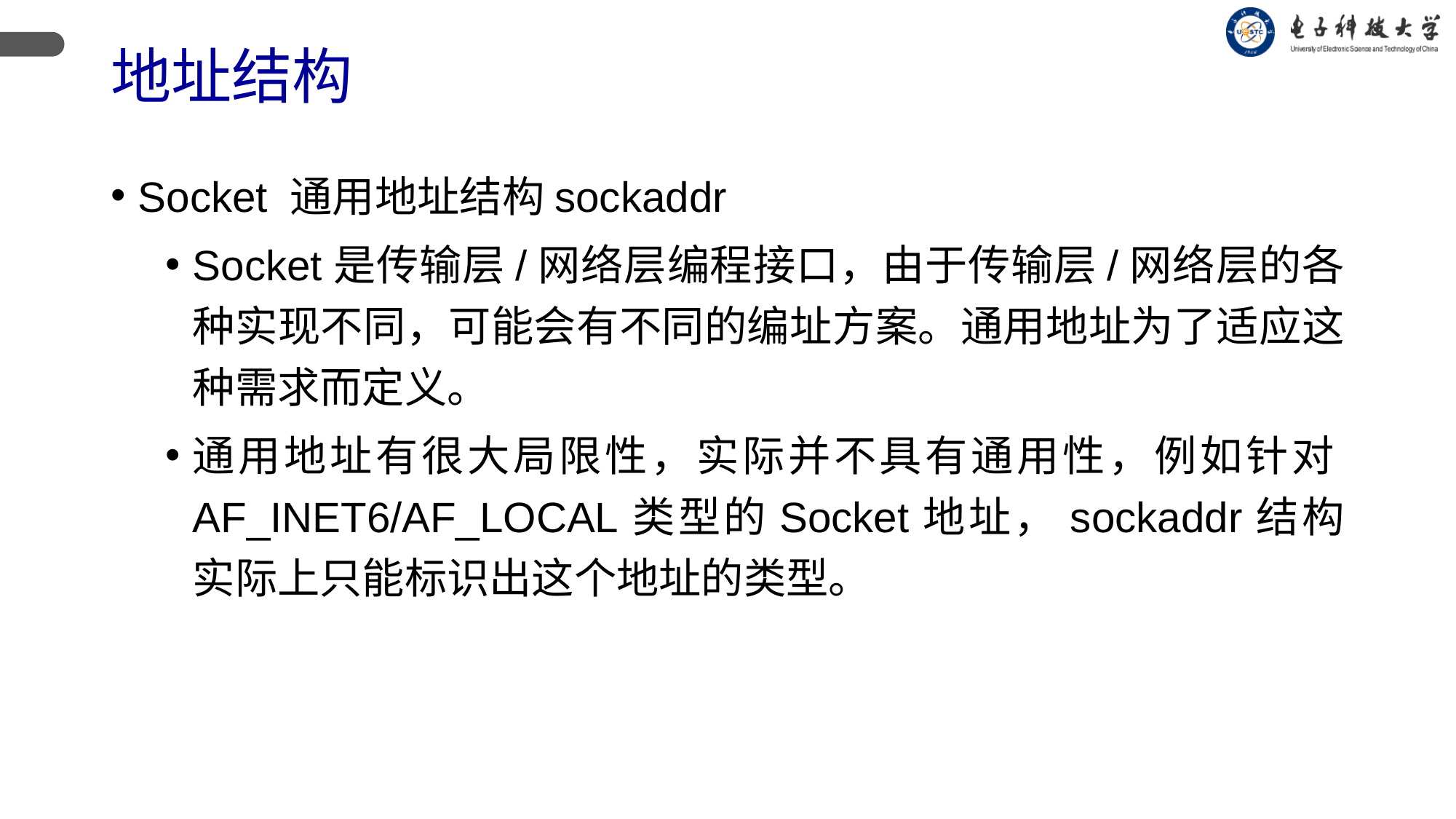

# 地址结构
Socket 通用地址结构sockaddr
Socket是传输层/网络层编程接口，由于传输层/网络层的各种实现不同，可能会有不同的编址方案。通用地址为了适应这种需求而定义。
通用地址有很大局限性，实际并不具有通用性，例如针对AF_INET6/AF_LOCAL类型的Socket地址，sockaddr结构实际上只能标识出这个地址的类型。